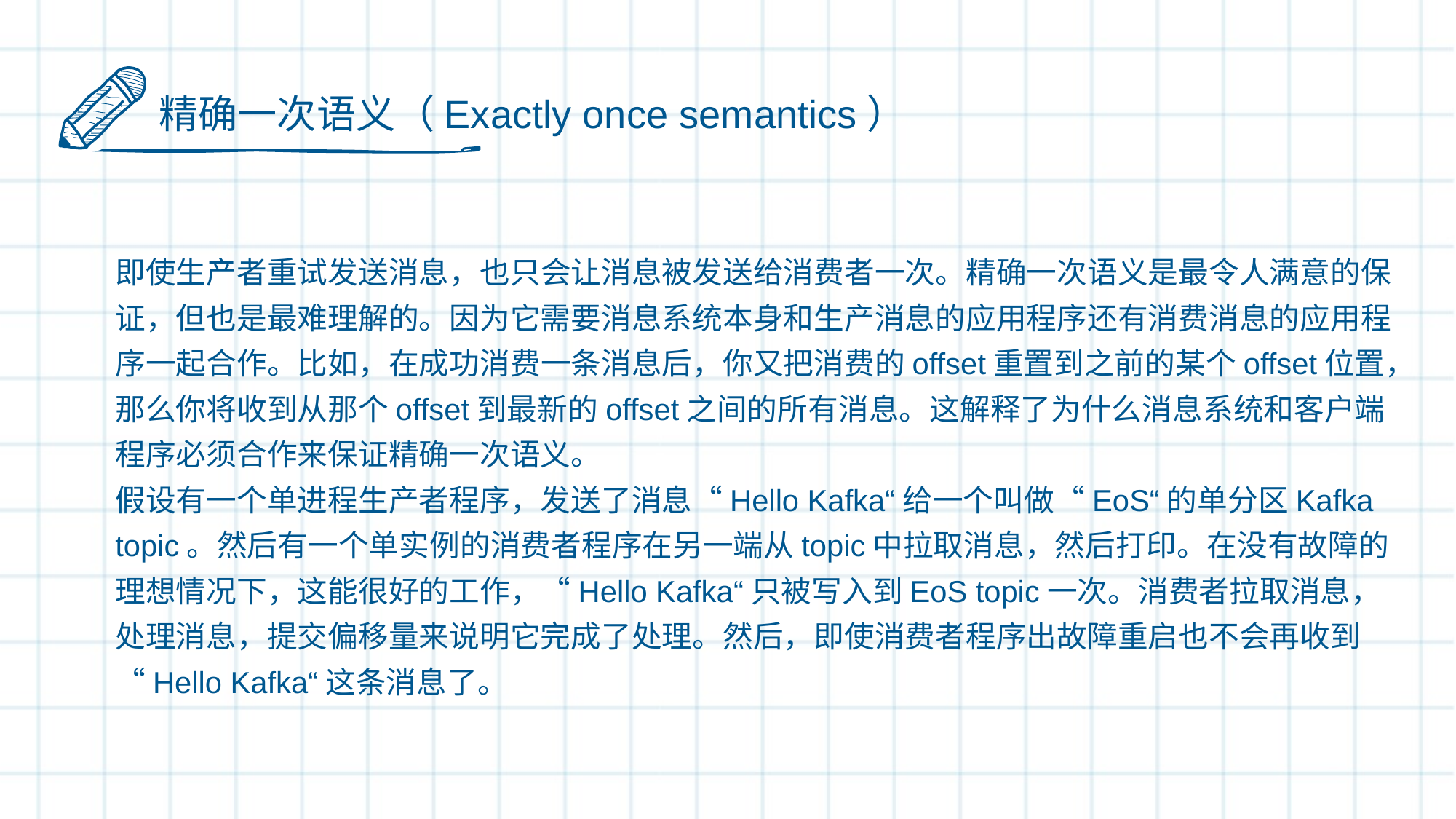

精确一次语义（Exactly once semantics）

即使生产者重试发送消息，也只会让消息被发送给消费者一次。精确一次语义是最令人满意的保证，但也是最难理解的。因为它需要消息系统本身和生产消息的应用程序还有消费消息的应用程序一起合作。比如，在成功消费一条消息后，你又把消费的offset重置到之前的某个offset位置，那么你将收到从那个offset到最新的offset之间的所有消息。这解释了为什么消息系统和客户端程序必须合作来保证精确一次语义。
假设有一个单进程生产者程序，发送了消息“Hello Kafka“给一个叫做“EoS“的单分区Kafka topic。然后有一个单实例的消费者程序在另一端从topic中拉取消息，然后打印。在没有故障的理想情况下，这能很好的工作，“Hello Kafka“只被写入到EoS topic一次。消费者拉取消息，处理消息，提交偏移量来说明它完成了处理。然后，即使消费者程序出故障重启也不会再收到“Hello Kafka“这条消息了。